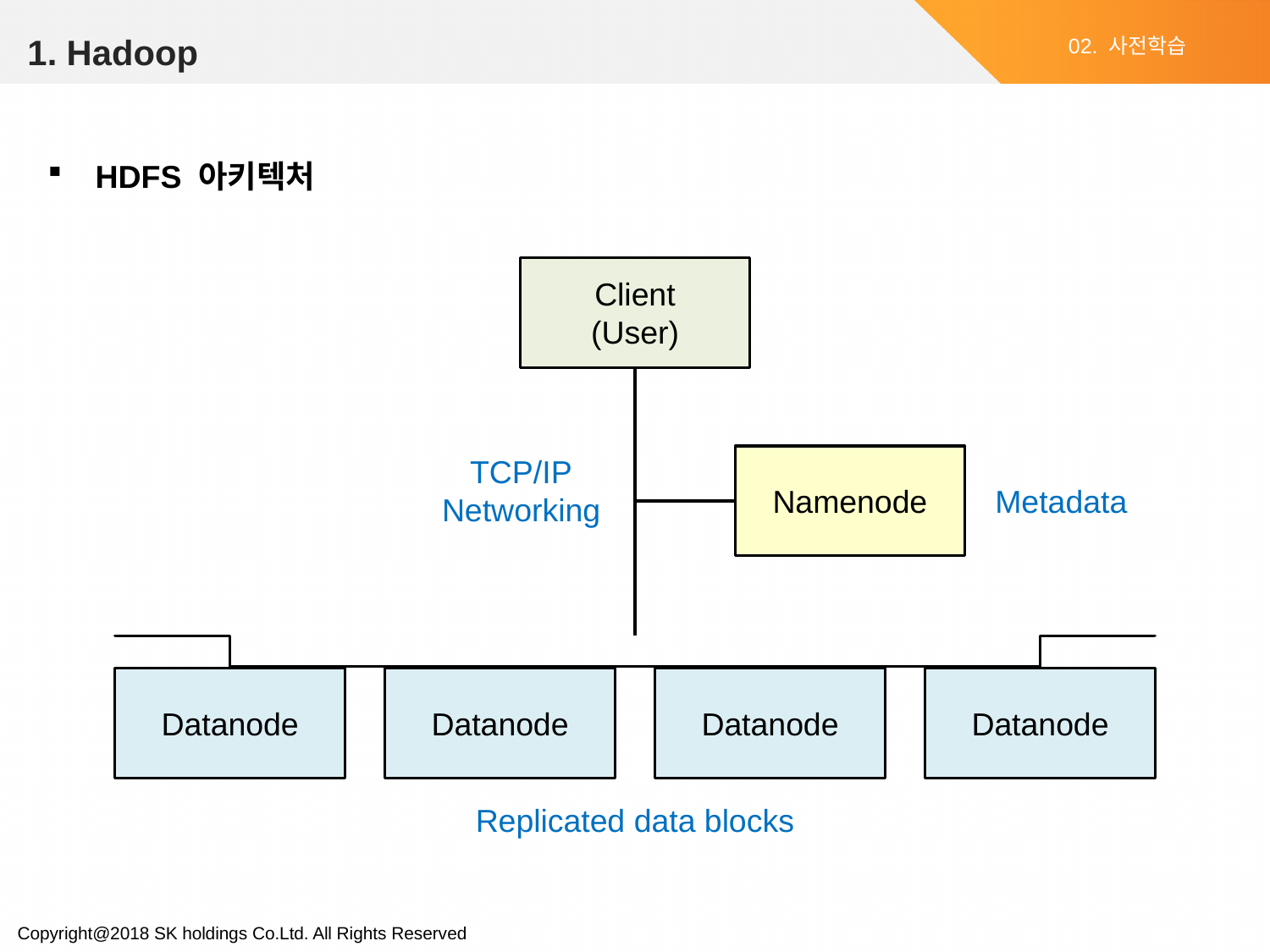

1. Hadoop
02. 사전학습
HDFS 아키텍처
Client
(User)
TCP/IP
Networking
Namenode
Metadata
Datanode
Datanode
Datanode
Datanode
Replicated data blocks